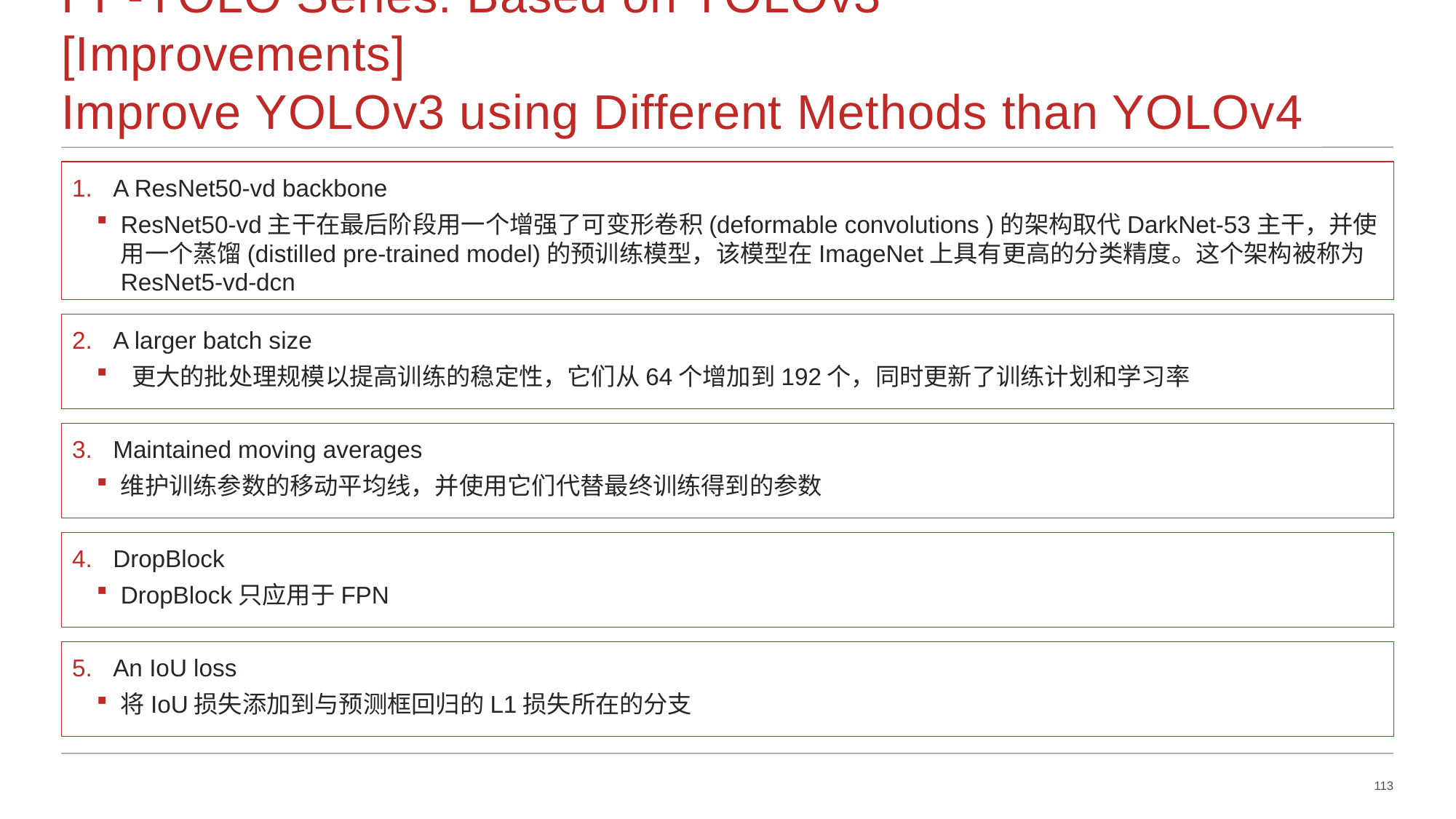

# PP-YOLO Series: Based on YOLOv3			[Improvements] Improve YOLOv3 using Different Methods than YOLOv4
A ResNet50-vd backbone
ResNet50-vd主干在最后阶段用一个增强了可变形卷积(deformable convolutions )的架构取代DarkNet-53主干，并使用一个蒸馏(distilled pre-trained model)的预训练模型，该模型在ImageNet上具有更高的分类精度。这个架构被称为ResNet5-vd-dcn
A larger batch size
 更大的批处理规模以提高训练的稳定性，它们从64个增加到192个，同时更新了训练计划和学习率
Maintained moving averages
维护训练参数的移动平均线，并使用它们代替最终训练得到的参数
DropBlock
DropBlock只应用于FPN
An IoU loss
将IoU损失添加到与预测框回归的L1损失所在的分支